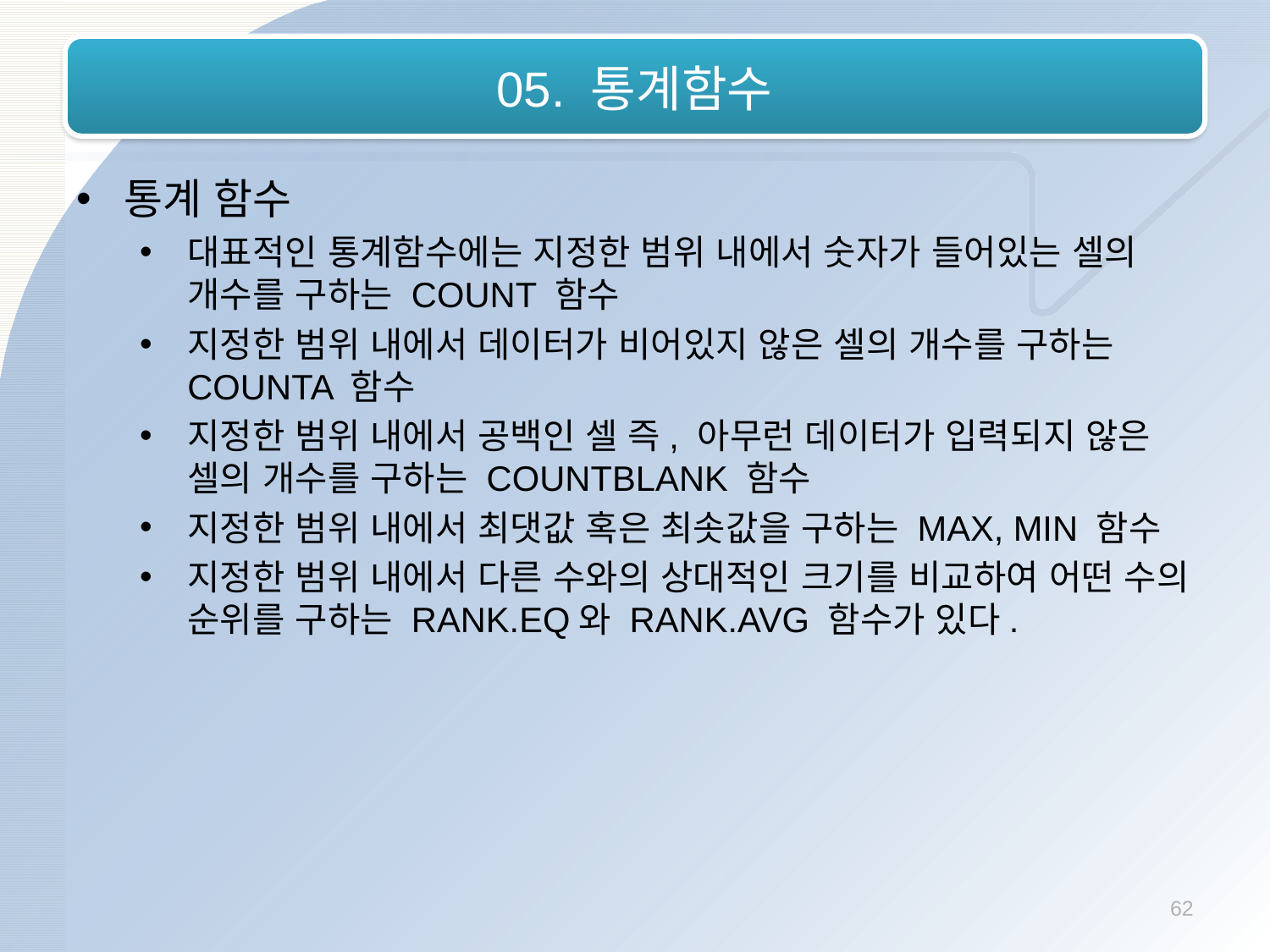

# 05. 통계함수
통계 함수
대표적인 통계함수에는 지정한 범위 내에서 숫자가 들어있는 셀의 개수를 구하는 COUNT 함수
지정한 범위 내에서 데이터가 비어있지 않은 셀의 개수를 구하는 COUNTA 함수
지정한 범위 내에서 공백인 셀 즉, 아무런 데이터가 입력되지 않은 셀의 개수를 구하는 COUNTBLANK 함수
지정한 범위 내에서 최댓값 혹은 최솟값을 구하는 MAX, MIN 함수
지정한 범위 내에서 다른 수와의 상대적인 크기를 비교하여 어떤 수의 순위를 구하는 RANK.EQ와 RANK.AVG 함수가 있다.
62